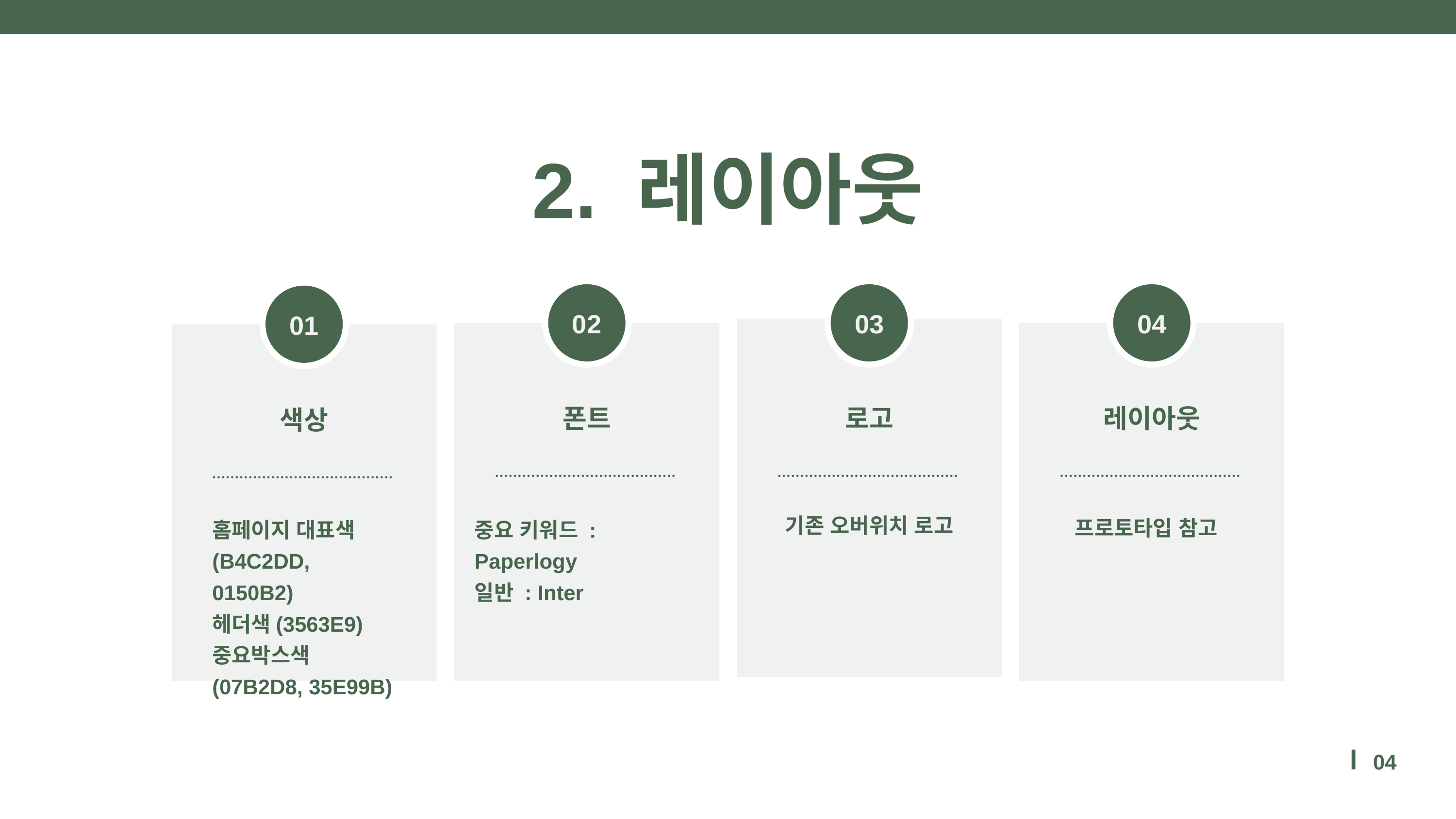

2. 레이아웃

02

03

04

01

폰트
로고
레이아웃
색상

기존 오버위치 로고
프로토타입 참고
홈페이지 대표색 (B4C2DD, 0150B2)
헤더색(3563E9)
중요박스색(07B2D8, 35E99B)
중요 키워드 : Paperlogy
일반 : Inter
04